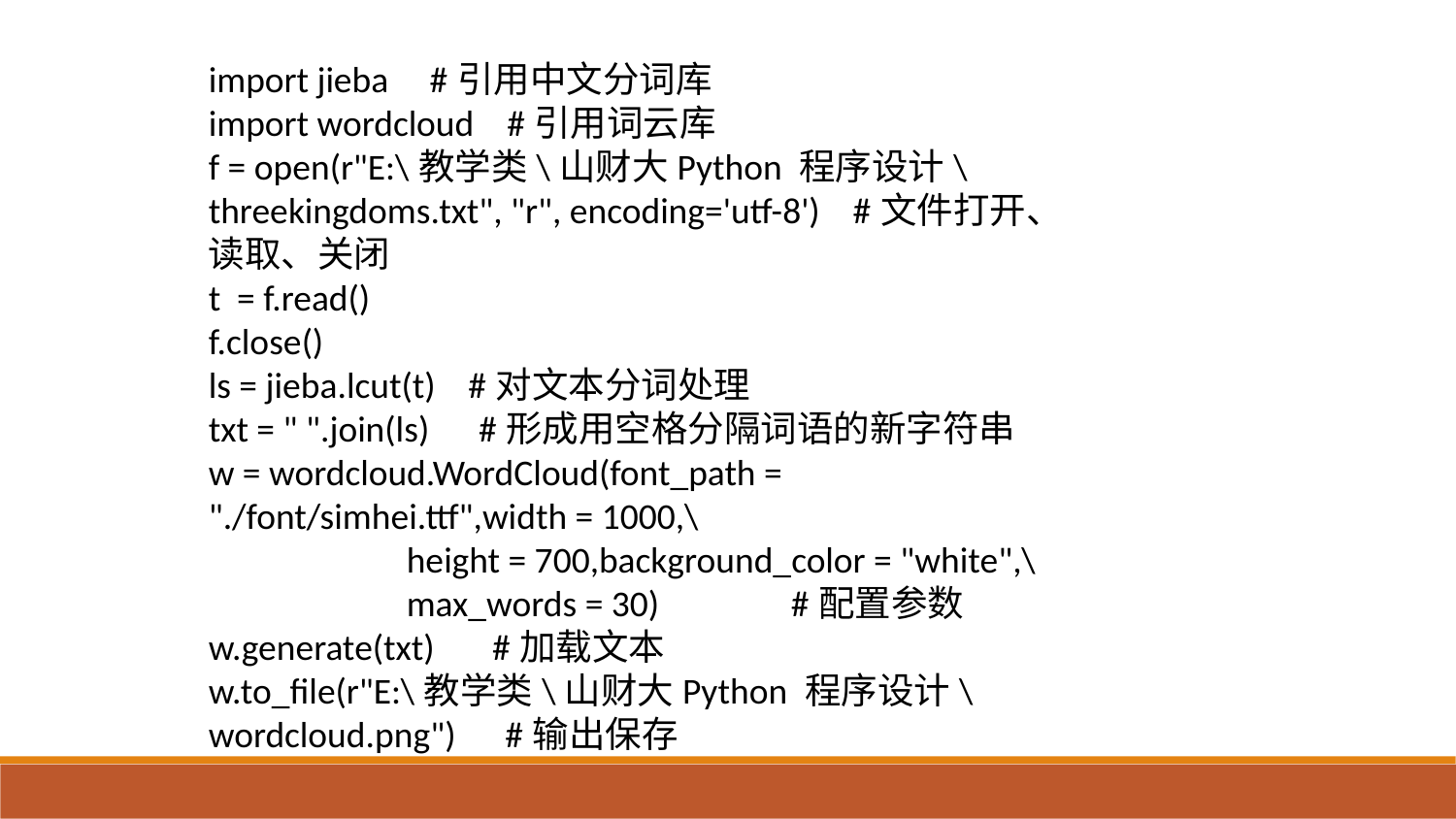

import jieba     #引用中文分词库
import wordcloud    #引用词云库
f = open(r"E:\教学类\山财大Python 程序设计\threekingdoms.txt", "r", encoding='utf-8')    #文件打开、读取、关闭
t  = f.read()
f.close()
ls = jieba.lcut(t)    #对文本分词处理
txt = " ".join(ls)      #形成用空格分隔词语的新字符串
w = wordcloud.WordCloud(font_path = "./font/simhei.ttf",width = 1000,\
                        height = 700,background_color = "white",\
                        max_words = 30)                #配置参数
w.generate(txt)       #加载文本
w.to_file(r"E:\教学类\山财大Python 程序设计\wordcloud.png")      #输出保存